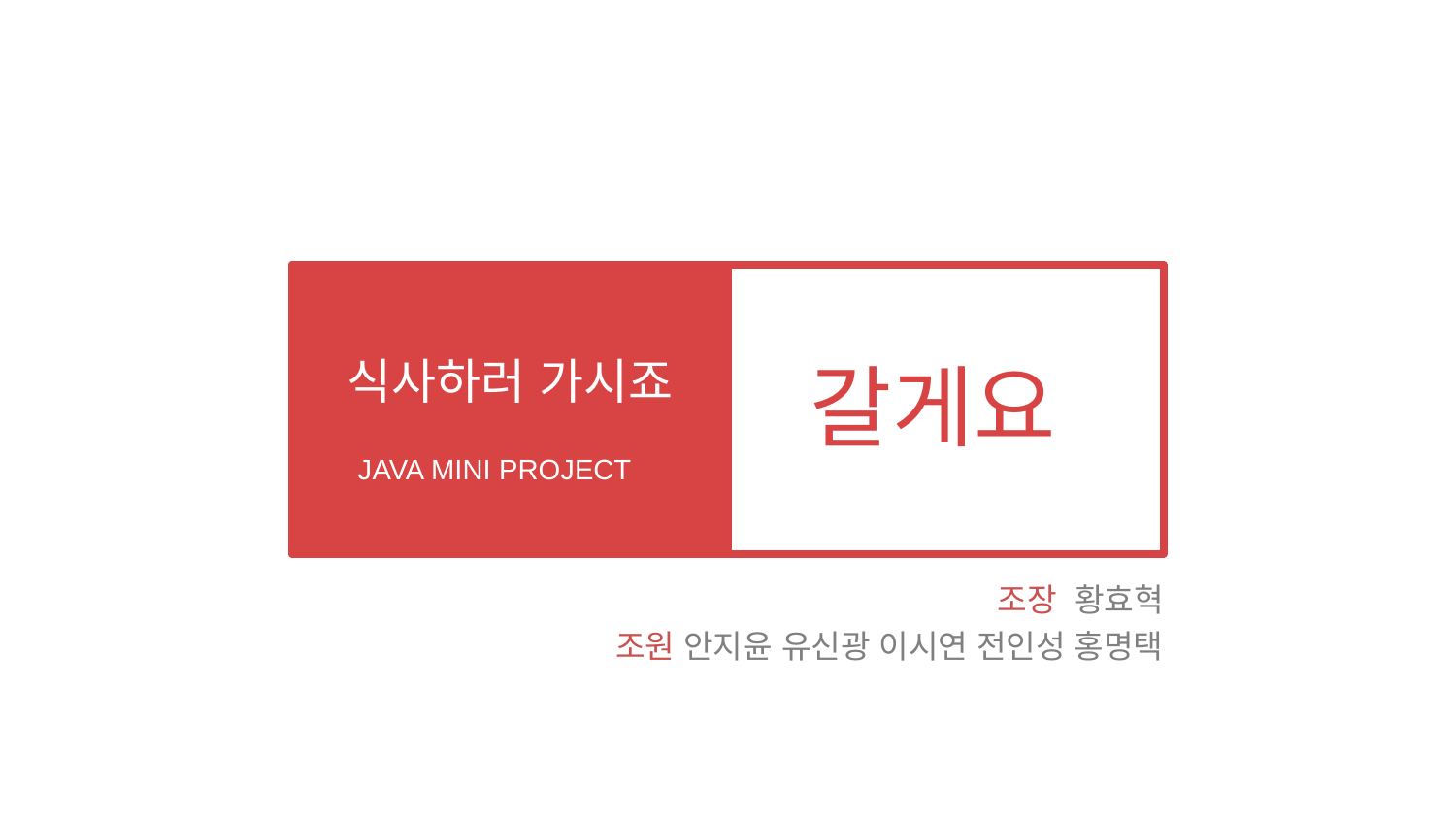

갈게요
식사하러 가시죠
JAVA MINI PROJECT
조장  황효혁
조원 안지윤 유신광 이시연 전인성 홍명택